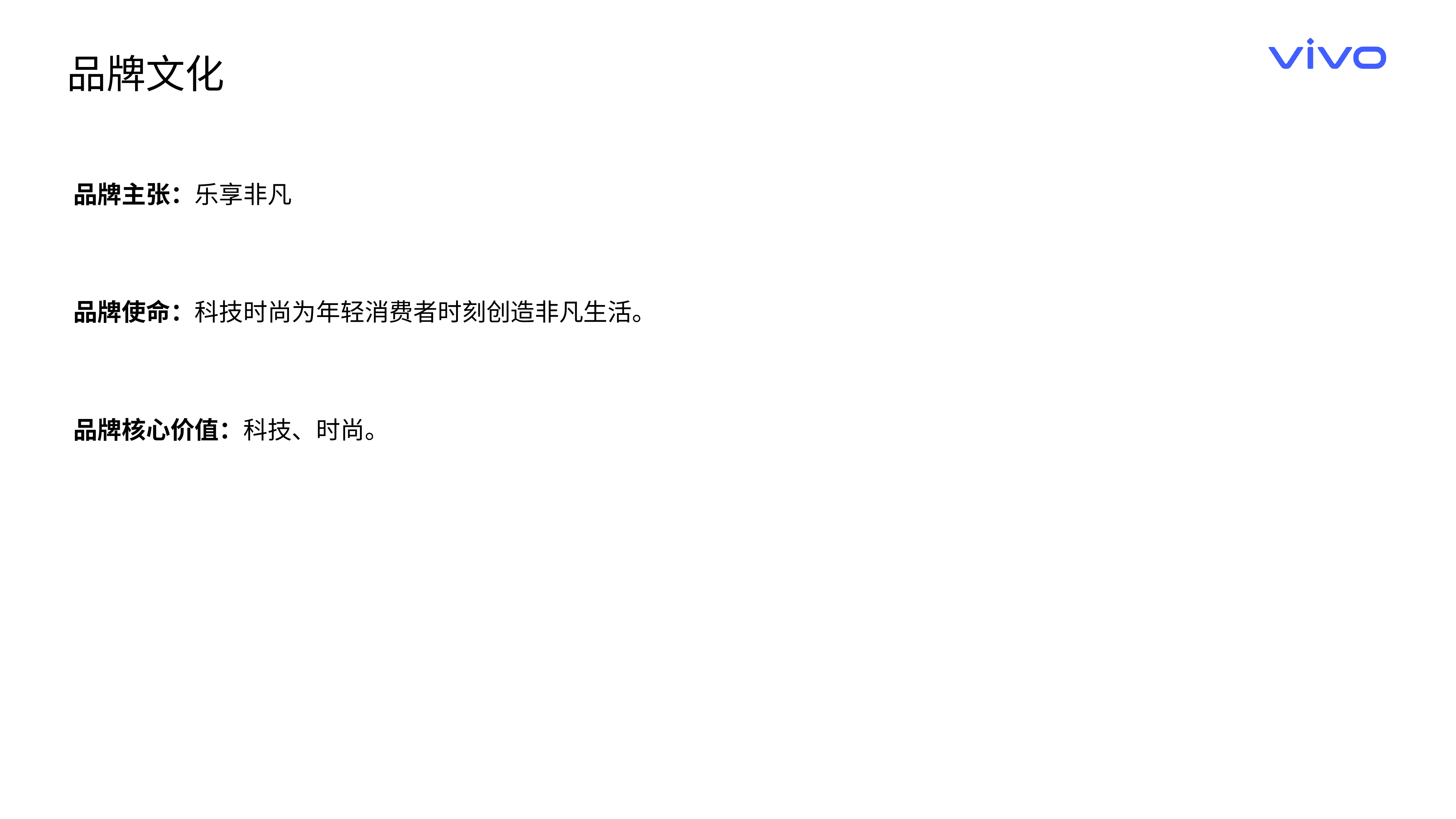

品牌文化
品牌主张：乐享非凡

品牌使命：科技时尚为年轻消费者时刻创造非凡生活。

品牌核心价值：科技、时尚。